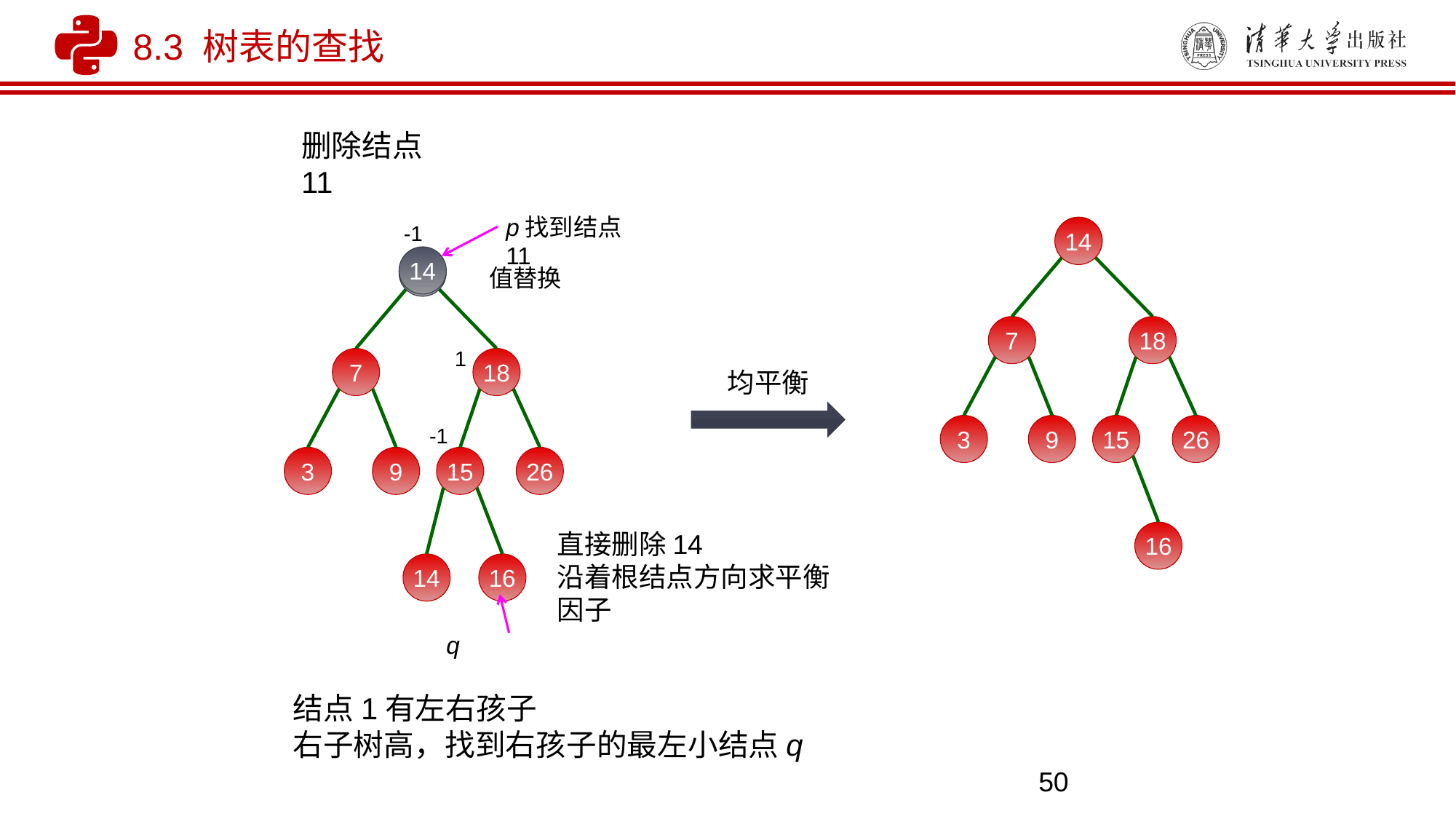

8.3 树表的查找
删除结点11
p找到结点11
-1
11
14
7
18
均平衡

3
9
15
26
16
14
11
值替换
1
7
18
-1
3
9
15
26
直接删除14
沿着根结点方向求平衡因子
14
16
q
结点1有左右孩子
右子树高，找到右孩子的最左小结点q
50